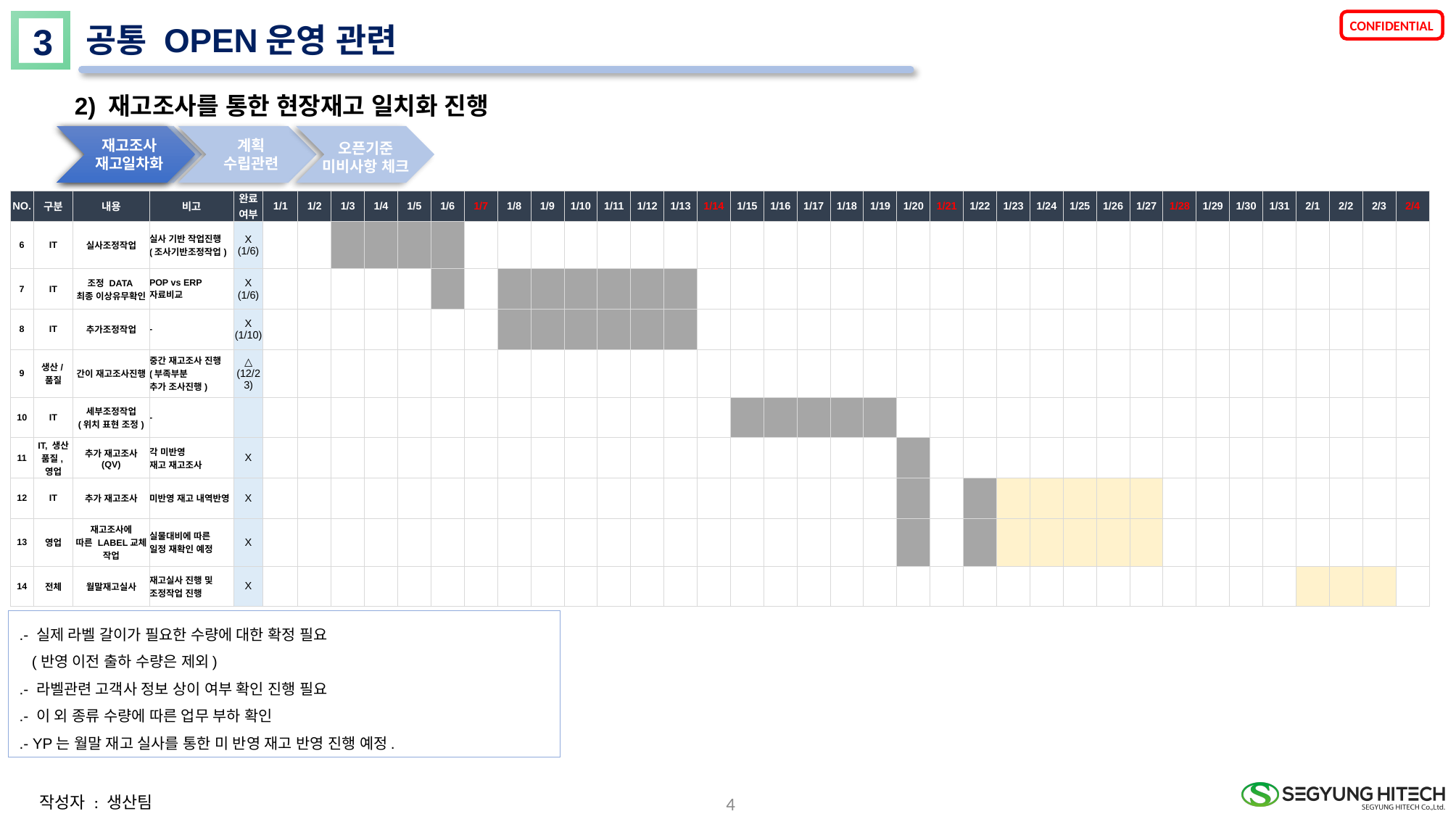

3
공통 OPEN운영 관련
2) 재고조사를 통한 현장재고 일치화 진행

재고조사
재고일차화

계획
수립관련
Lot
Card 구성
오픈기준
미비사항 체크
| NO. | 구분 | 내용 | 비고 | 완료 여부 | 1/1 | 1/2 | 1/3 | 1/4 | 1/5 | 1/6 | 1/7 | 1/8 | 1/9 | 1/10 | 1/11 | 1/12 | 1/13 | 1/14 | 1/15 | 1/16 | 1/17 | 1/18 | 1/19 | 1/20 | 1/21 | 1/22 | 1/23 | 1/24 | 1/25 | 1/26 | 1/27 | 1/28 | 1/29 | 1/30 | 1/31 | 2/1 | 2/2 | 2/3 | 2/4 |
| --- | --- | --- | --- | --- | --- | --- | --- | --- | --- | --- | --- | --- | --- | --- | --- | --- | --- | --- | --- | --- | --- | --- | --- | --- | --- | --- | --- | --- | --- | --- | --- | --- | --- | --- | --- | --- | --- | --- | --- |
| 6 | IT | 실사조정작업 | 실사 기반 작업진행 (조사기반조정작업) | X (1/6) |  |  |  |  |  |  |  |  |  |  |  |  |  |  |  |  |  |  |  |  |  |  |  |  |  |  |  |  |  |  |  |  |  |  |  |
| 7 | IT | 조정 DATA 최종 이상유무확인 | POP vs ERP 자료비교 | X (1/6) |  |  |  |  |  |  |  |  |  |  |  |  |  |  |  |  |  |  |  |  |  |  |  |  |  |  |  |  |  |  |  |  |  |  |  |
| 8 | IT | 추가조정작업 | - | X (1/10) |  |  |  |  |  |  |  |  |  |  |  |  |  |  |  |  |  |  |  |  |  |  |  |  |  |  |  |  |  |  |  |  |  |  |  |
| 9 | 생산/품질 | 간이 재고조사진행 | 중간 재고조사 진행 (부족부분 추가 조사진행) | △ (12/23) |  |  |  |  |  |  |  |  |  |  |  |  |  |  |  |  |  |  |  |  |  |  |  |  |  |  |  |  |  |  |  |  |  |  |  |
| 10 | IT | 세부조정작업 (위치 표현 조정) | - |  |  |  |  |  |  |  |  |  |  |  |  |  |  |  |  |  |  |  |  |  |  |  |  |  |  |  |  |  |  |  |  |  |  |  |  |
| 11 | IT, 생산 품질,영업 | 추가 재고조사 (QV) | 각 미반영 재고 재고조사 | X |  |  |  |  |  |  |  |  |  |  |  |  |  |  |  |  |  |  |  |  |  |  |  |  |  |  |  |  |  |  |  |  |  |  |  |
| 12 | IT | 추가 재고조사 | 미반영 재고 내역반영 | X |  |  |  |  |  |  |  |  |  |  |  |  |  |  |  |  |  |  |  |  |  |  |  |  |  |  |  |  |  |  |  |  |  |  |  |
| 13 | 영업 | 재고조사에 따른 LABEL교체 작업 | 실물대비에 따른 일정 재확인 예정 | X |  |  |  |  |  |  |  |  |  |  |  |  |  |  |  |  |  |  |  |  |  |  |  |  |  |  |  |  |  |  |  |  |  |  |  |
| 14 | 전체 | 월말재고실사 | 재고실사 진행 및 조정작업 진행 | X |  |  |  |  |  |  |  |  |  |  |  |  |  |  |  |  |  |  |  |  |  |  |  |  |  |  |  |  |  |  |  |  |  |  |  |
.- 실제 라벨 갈이가 필요한 수량에 대한 확정 필요
   (반영 이전 출하 수량은 제외)
.- 라벨관련 고객사 정보 상이 여부 확인 진행 필요
.- 이 외 종류 수량에 따른 업무 부하 확인
.- YP는 월말 재고 실사를 통한 미 반영 재고 반영 진행 예정.
4
작성자 : 생산팀